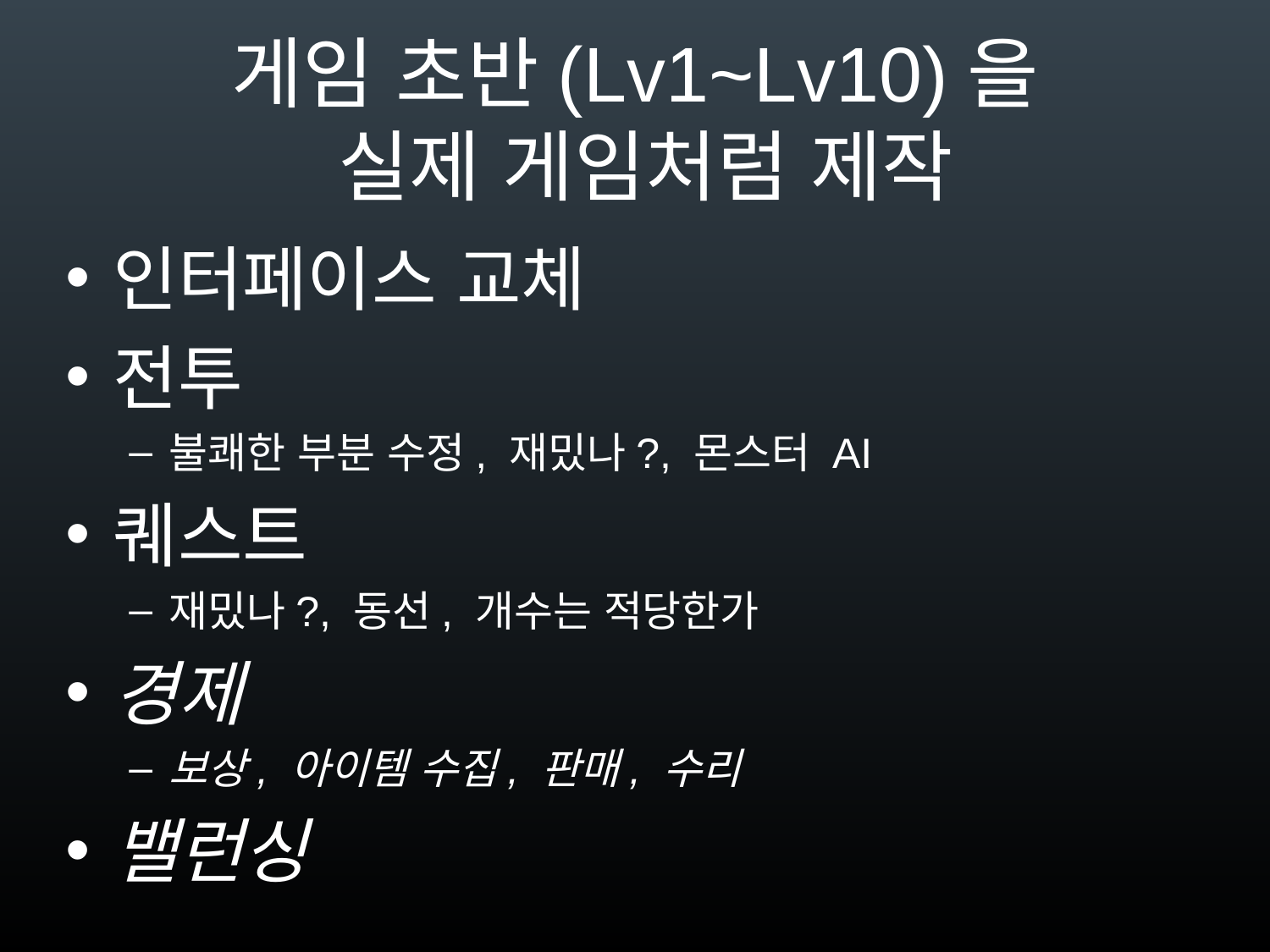

# 게임 초반(Lv1~Lv10)을 실제 게임처럼 제작
인터페이스 교체
전투
불쾌한 부분 수정, 재밌나?, 몬스터 AI
퀘스트
재밌나?, 동선, 개수는 적당한가
경제
보상, 아이템 수집, 판매, 수리
밸런싱